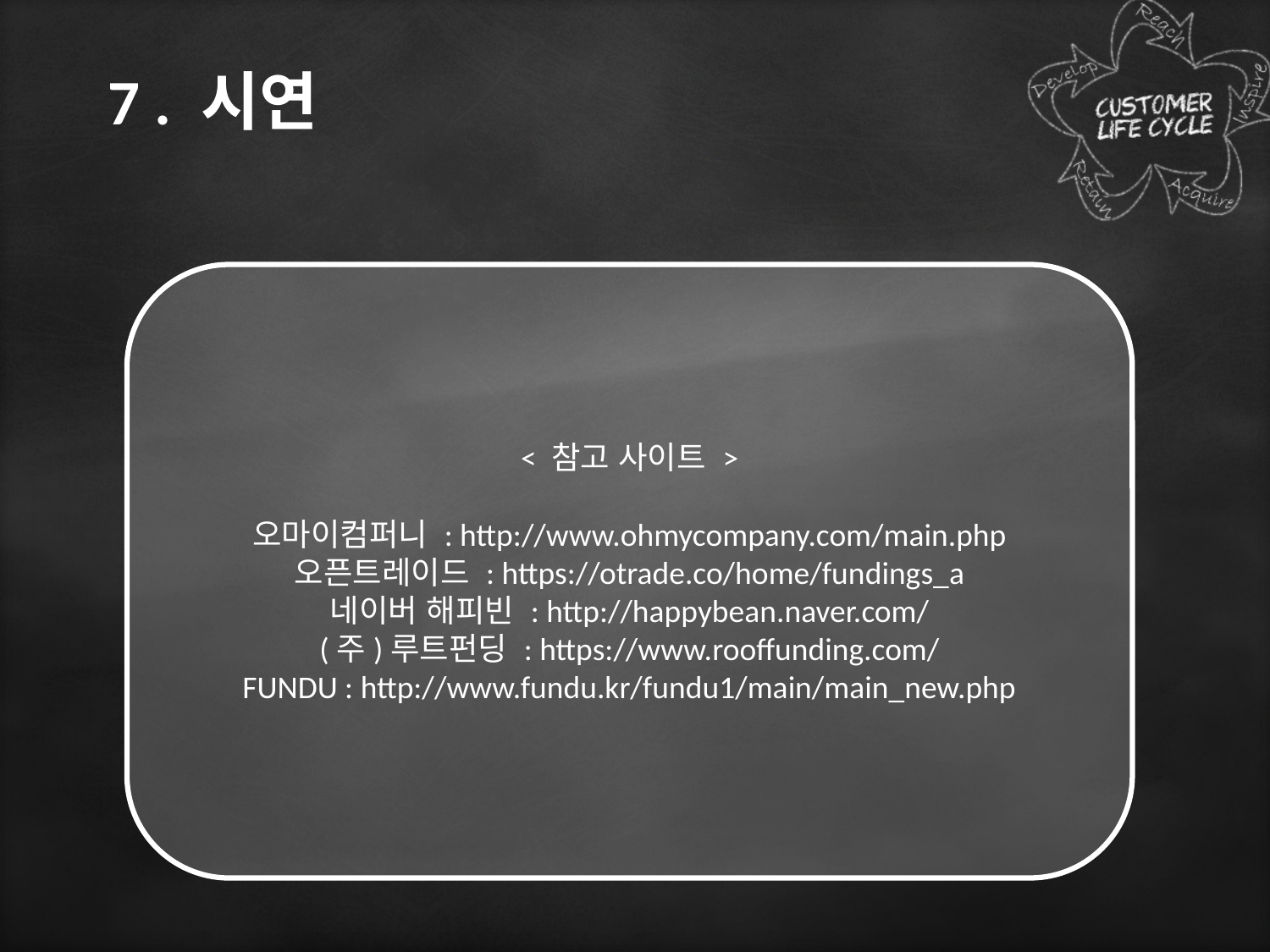

# 7 . 시연
< 참고 사이트 >

오마이컴퍼니 : http://www.ohmycompany.com/main.php
오픈트레이드 : https://otrade.co/home/fundings_a
네이버 해피빈 : http://happybean.naver.com/
(주)루트펀딩 : https://www.rooffunding.com/
FUNDU : http://www.fundu.kr/fundu1/main/main_new.php